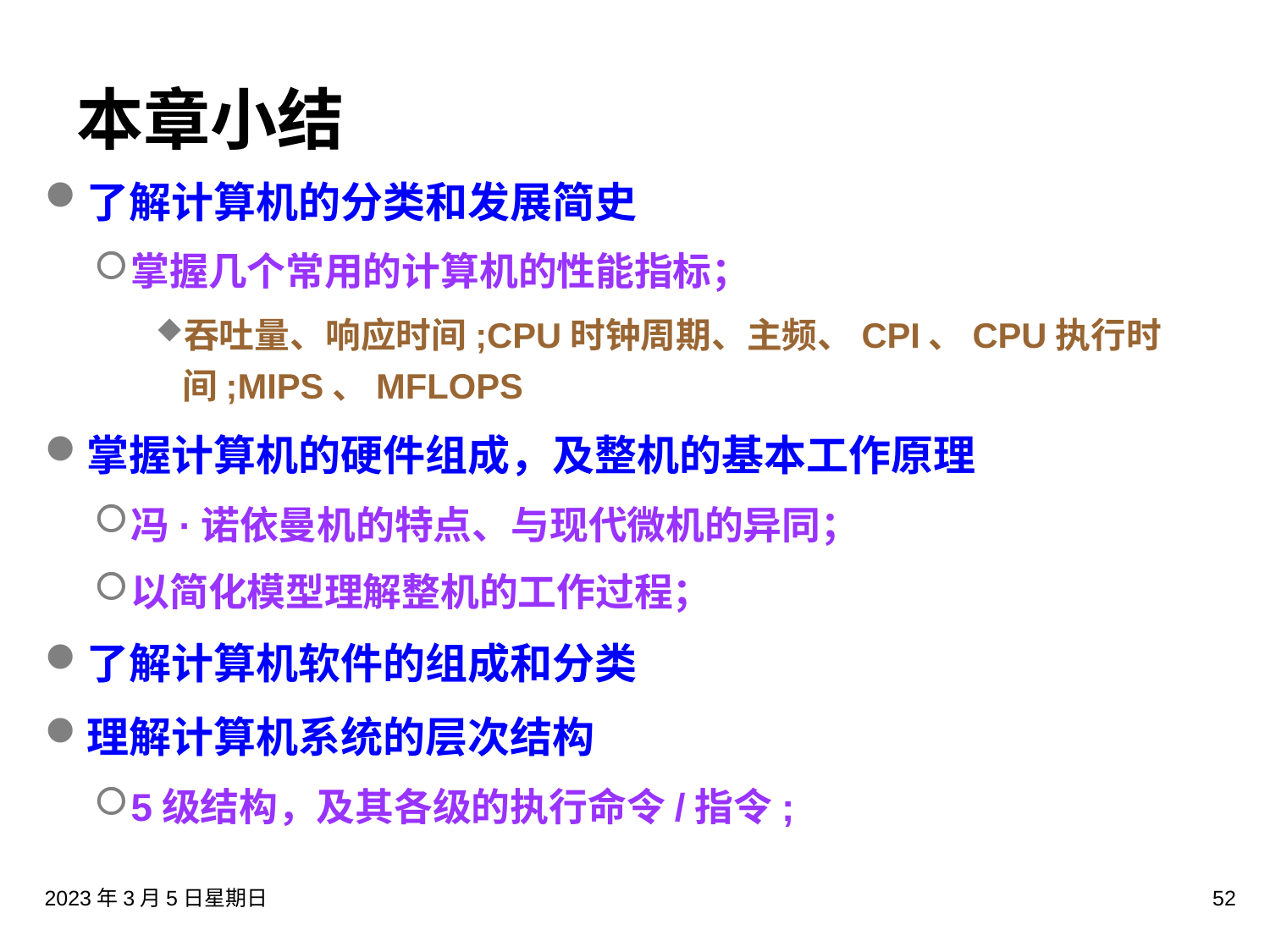

# 本章小结
了解计算机的分类和发展简史
掌握几个常用的计算机的性能指标；
吞吐量、响应时间;CPU时钟周期、主频、CPI、CPU执行时间;MIPS、MFLOPS
掌握计算机的硬件组成，及整机的基本工作原理
冯·诺依曼机的特点、与现代微机的异同；
以简化模型理解整机的工作过程；
了解计算机软件的组成和分类
理解计算机系统的层次结构
5级结构，及其各级的执行命令/指令;
2023年3月5日星期日
52